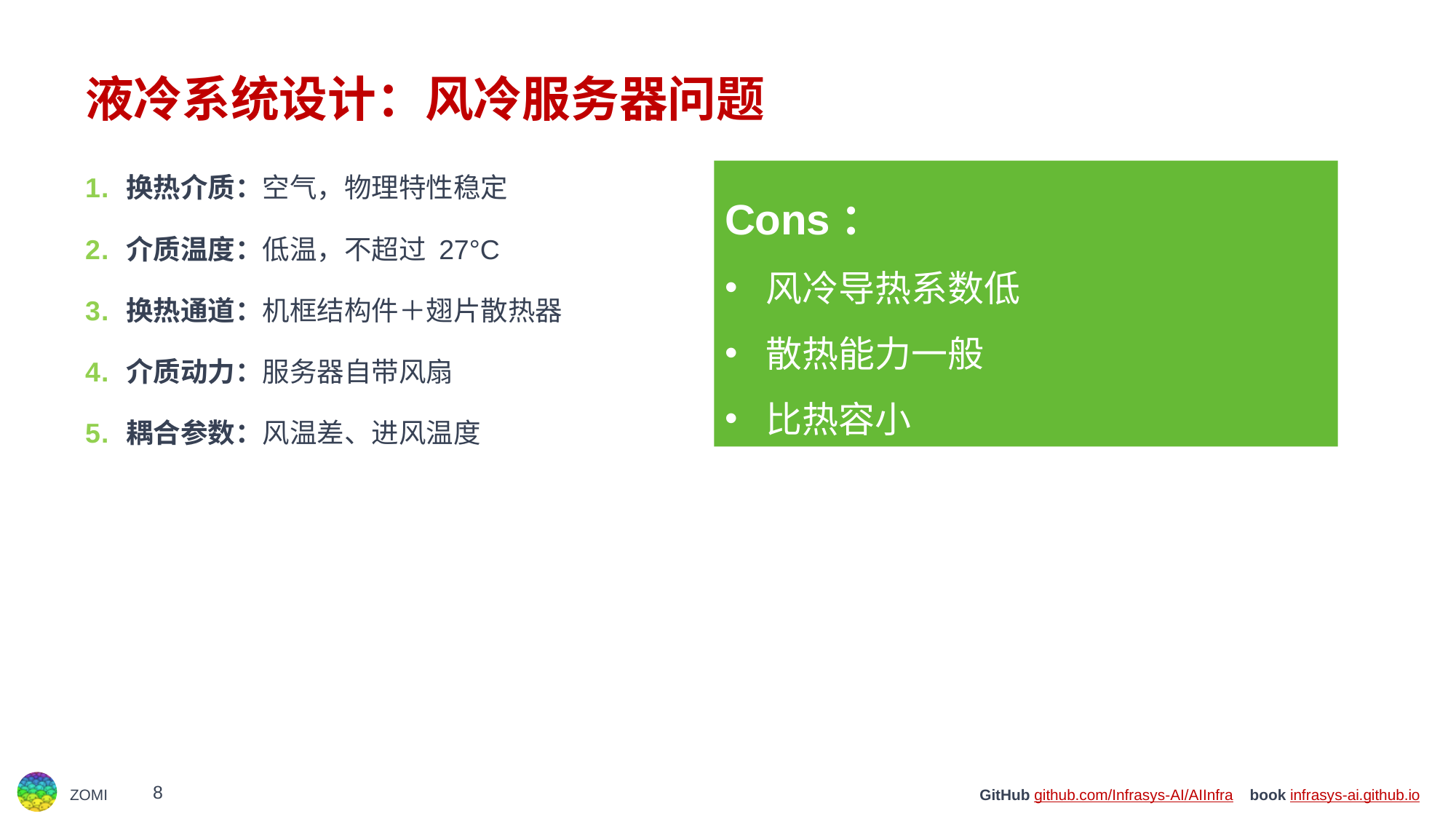

# 液冷系统设计：风冷服务器问题
换热介质：空气，物理特性稳定
介质温度：低温，不超过 27°C
换热通道：机框结构件＋翅片散热器
介质动力：服务器自带风扇
耦合参数：风温差、进风温度
Cons：
风冷导热系数低
散热能力一般
比热容小